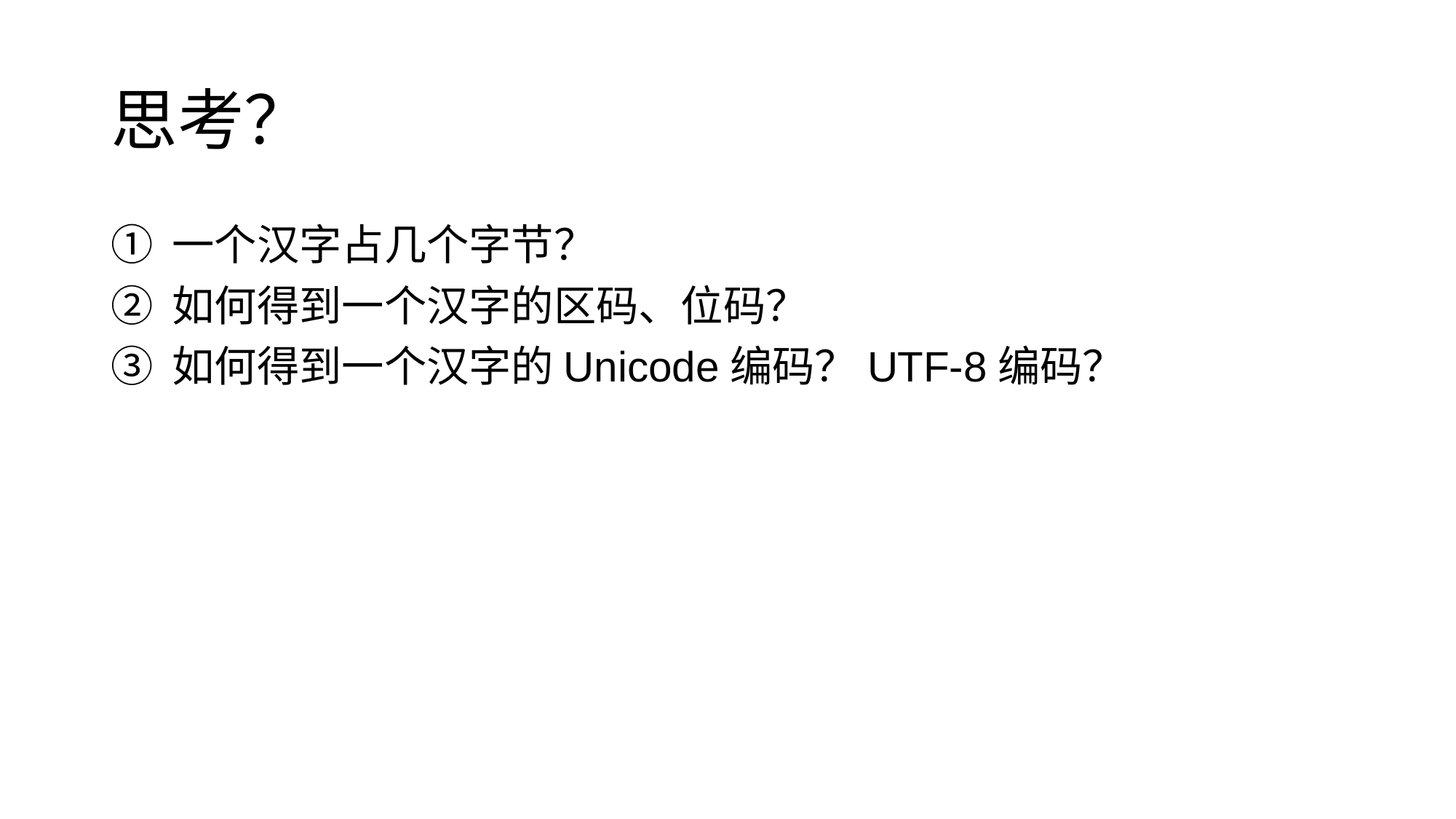

# 思考？
一个汉字占几个字节？
如何得到一个汉字的区码、位码？
如何得到一个汉字的Unicode编码？UTF-8编码？